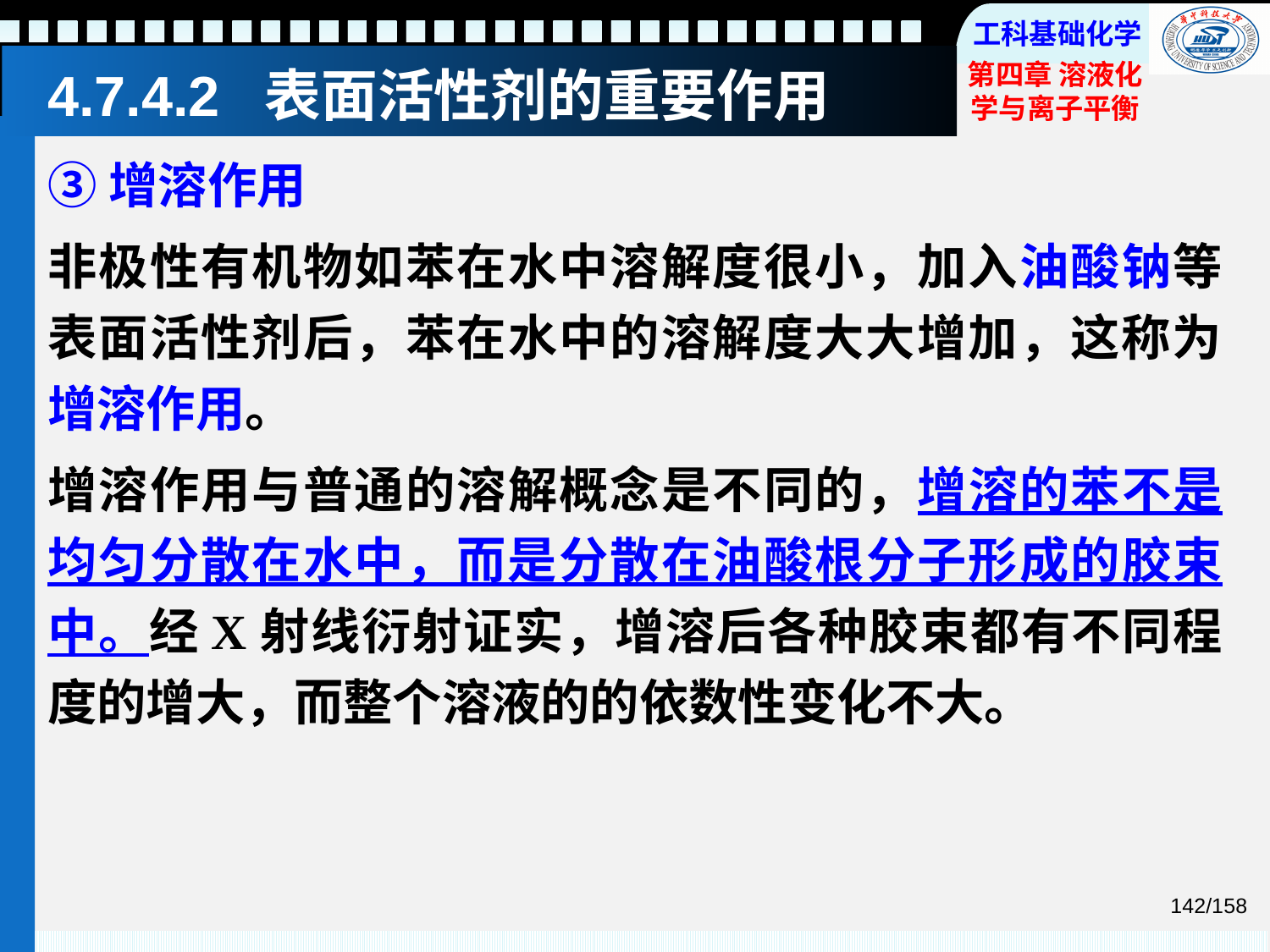

# 4.7.4.2  表面活性剂的重要作用
③增溶作用
非极性有机物如苯在水中溶解度很小，加入油酸钠等表面活性剂后，苯在水中的溶解度大大增加，这称为增溶作用。
增溶作用与普通的溶解概念是不同的，增溶的苯不是均匀分散在水中，而是分散在油酸根分子形成的胶束中。经X射线衍射证实，增溶后各种胶束都有不同程度的增大，而整个溶液的的依数性变化不大。